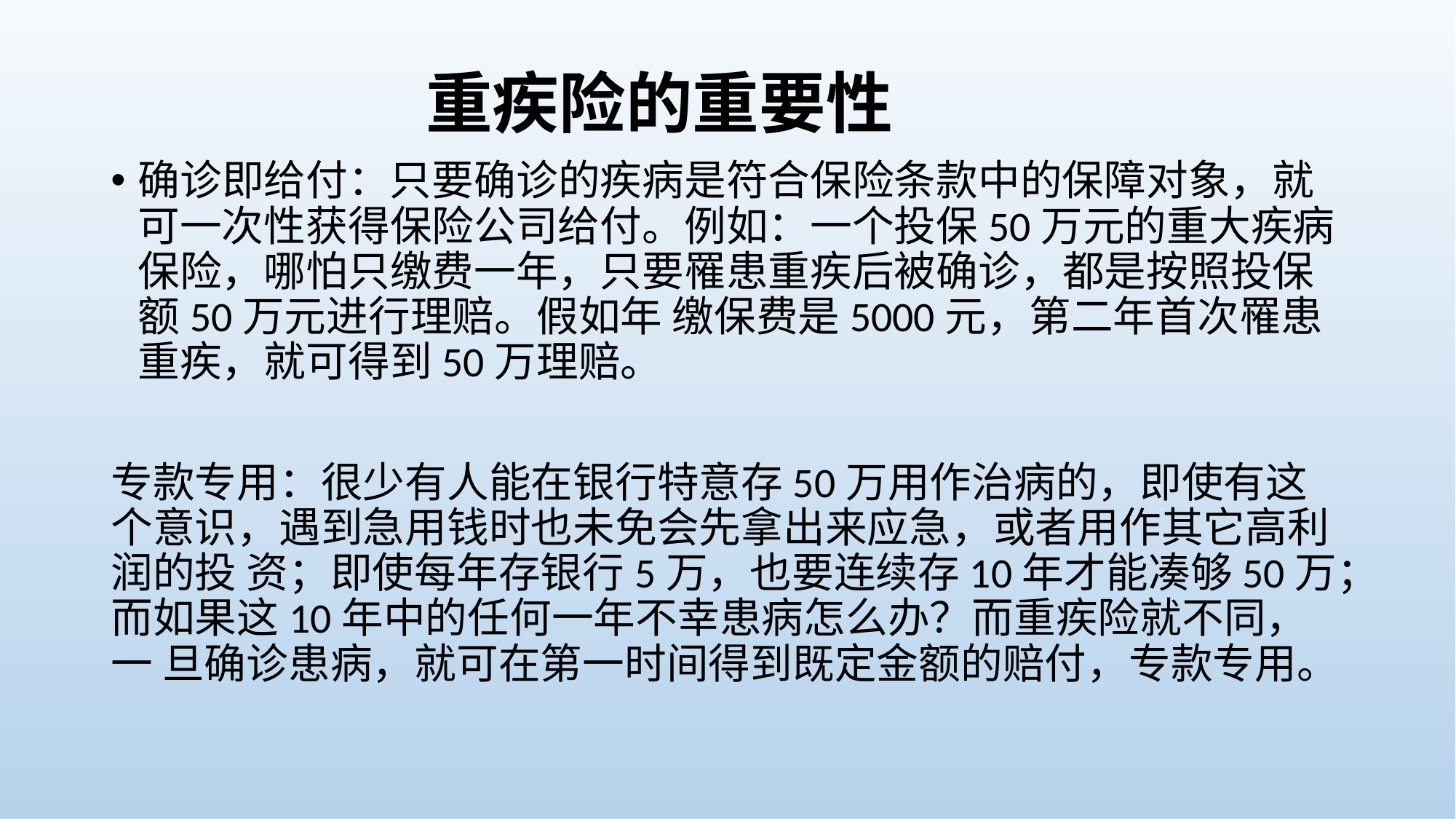

# 重疾险的重要性
确诊即给付：只要确诊的疾病是符合保险条款中的保障对象，就可一次性获得保险公司给付。例如：一个投保50万元的重大疾病保险，哪怕只缴费一年，只要罹患重疾后被确诊，都是按照投保额50万元进行理赔。假如年 缴保费是5000元，第二年首次罹患重疾，就可得到50万理赔。

专款专用：很少有人能在银行特意存50万用作治病的，即使有这个意识，遇到急用钱时也未免会先拿出来应急，或者用作其它高利润的投 资；即使每年存银行5万，也要连续存10年才能凑够50万；而如果这10年中的任何一年不幸患病怎么办？而重疾险就不同，一 旦确诊患病，就可在第一时间得到既定金额的赔付，专款专用。